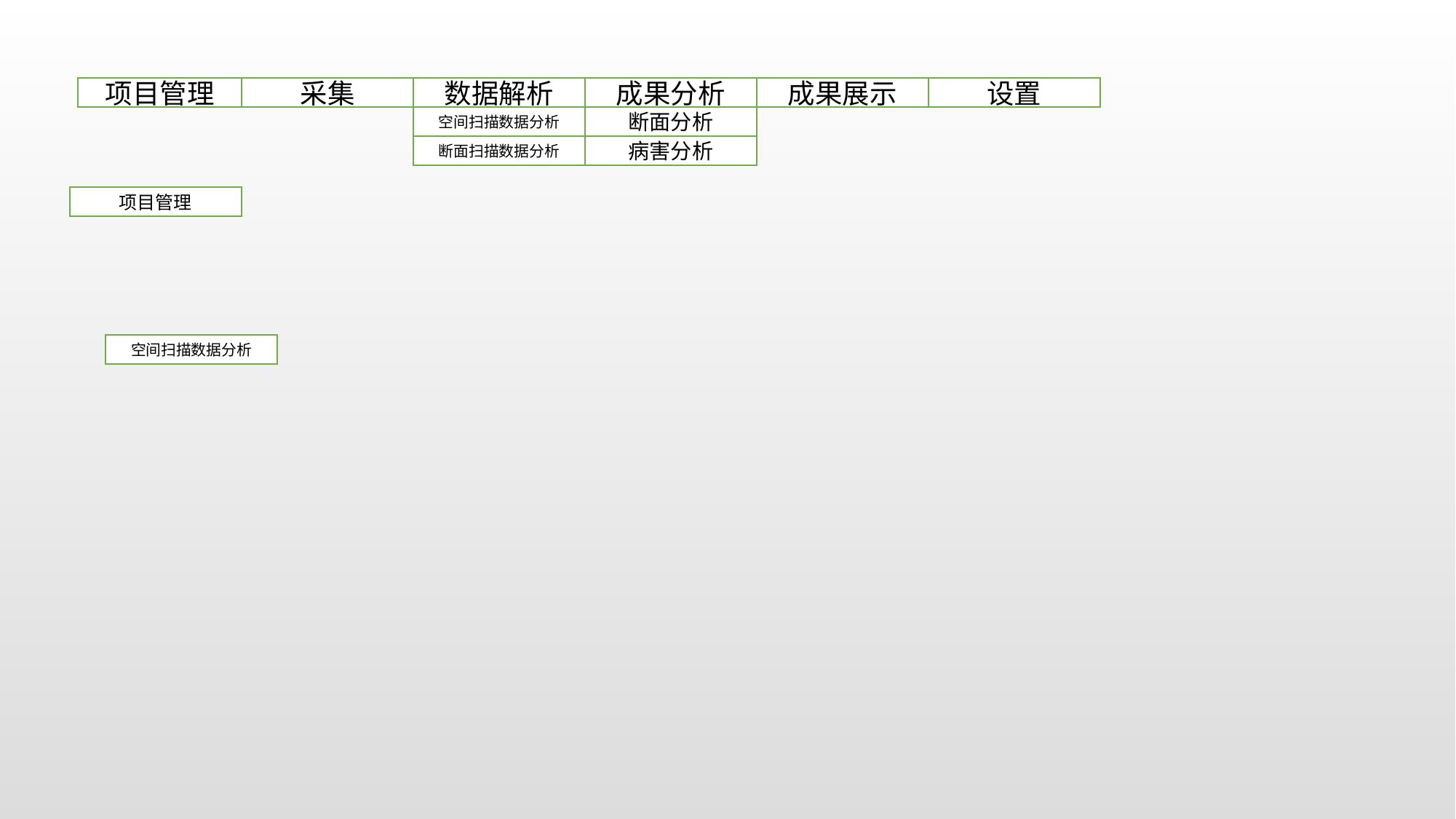

项目管理
采集
成果展示
设置
数据解析
成果分析
空间扫描数据分析
断面分析
断面扫描数据分析
病害分析
项目管理
空间扫描数据分析